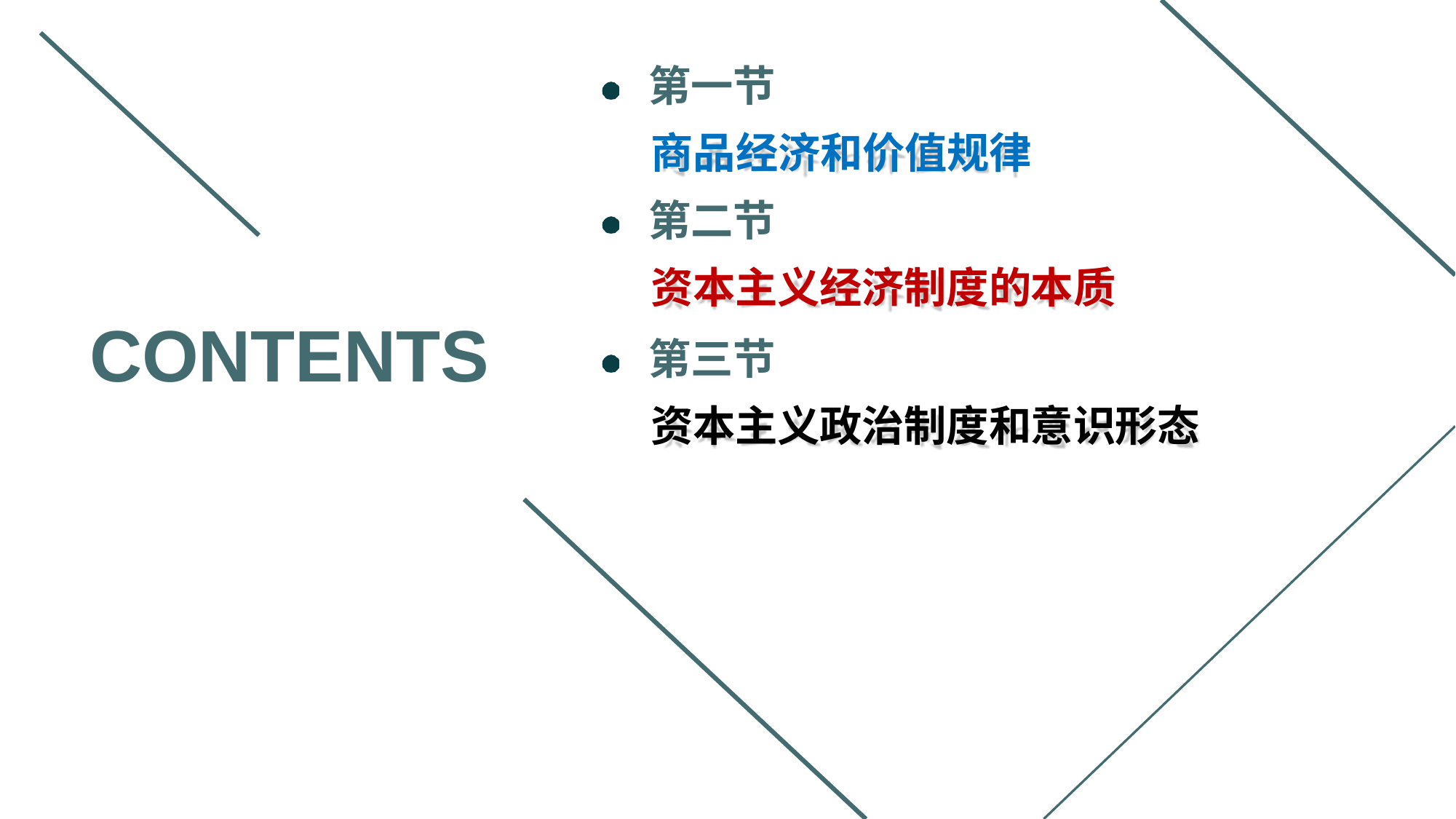

第一节
商品经济和价值规律
第二节
资本主义经济制度的本质
第三节
资本主义政治制度和意识形态

CONTENTS